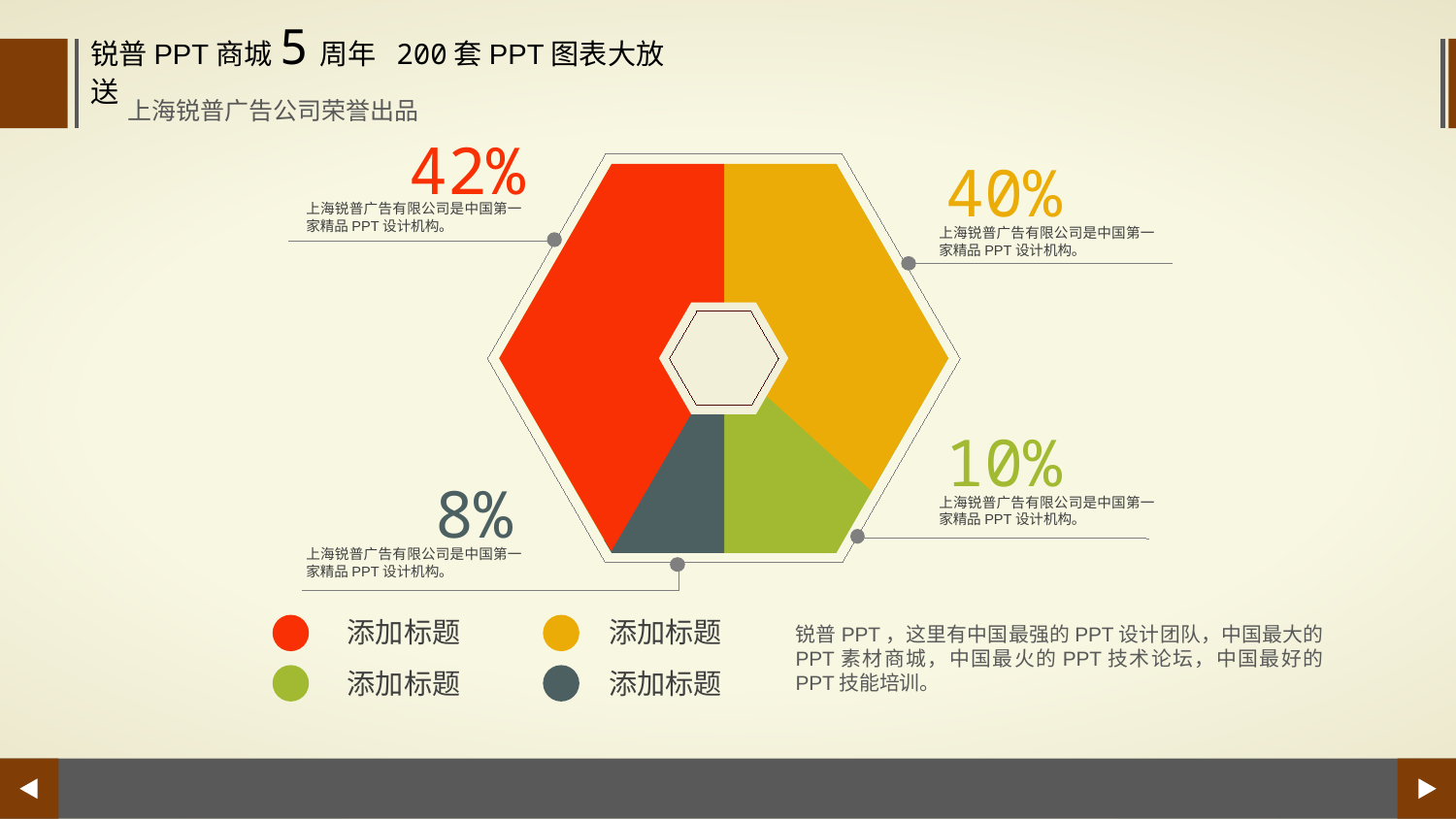

锐普PPT商城5周年  200套PPT图表大放送

上海锐普广告公司荣誉出品
42%
40%

上海锐普广告有限公司是中国第一家精品PPT设计机构。
上海锐普广告有限公司是中国第一家精品PPT设计机构。

10%
8%
上海锐普广告有限公司是中国第一家精品PPT设计机构。

上海锐普广告有限公司是中国第一家精品PPT设计机构。

添加标题
添加标题
锐普PPT，这里有中国最强的PPT设计团队，中国最大的PPT素材商城，中国最火的PPT技术论坛，中国最好的PPT技能培训。

添加标题
添加标题